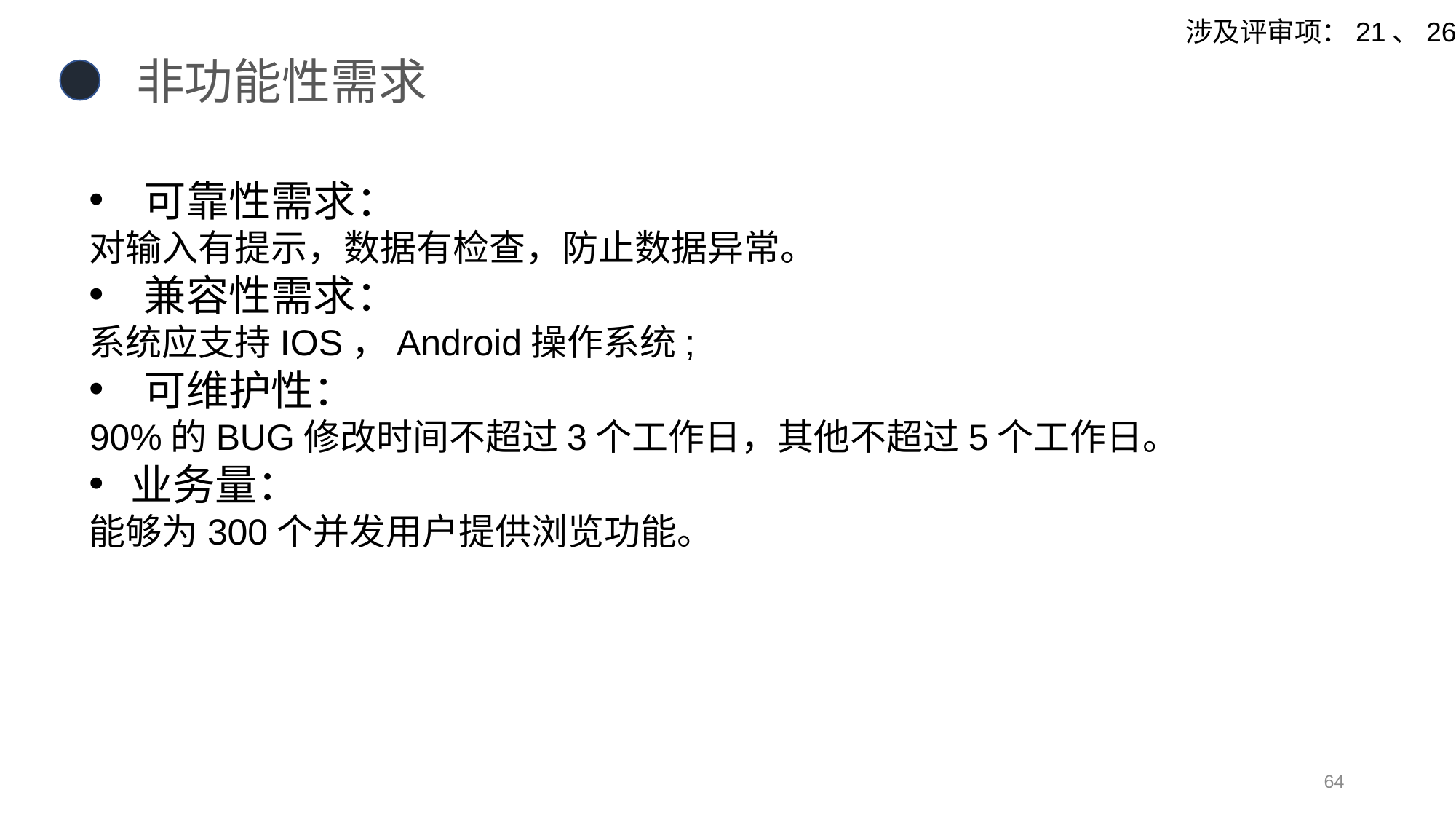

涉及评审项：21、26
非功能性需求

可靠性需求：
对输入有提示，数据有检查，防止数据异常。
兼容性需求：
系统应支持IOS，Android操作系统;
可维护性：
90%的BUG修改时间不超过3个工作日，其他不超过5个工作日。
业务量：
能够为300个并发用户提供浏览功能。

64